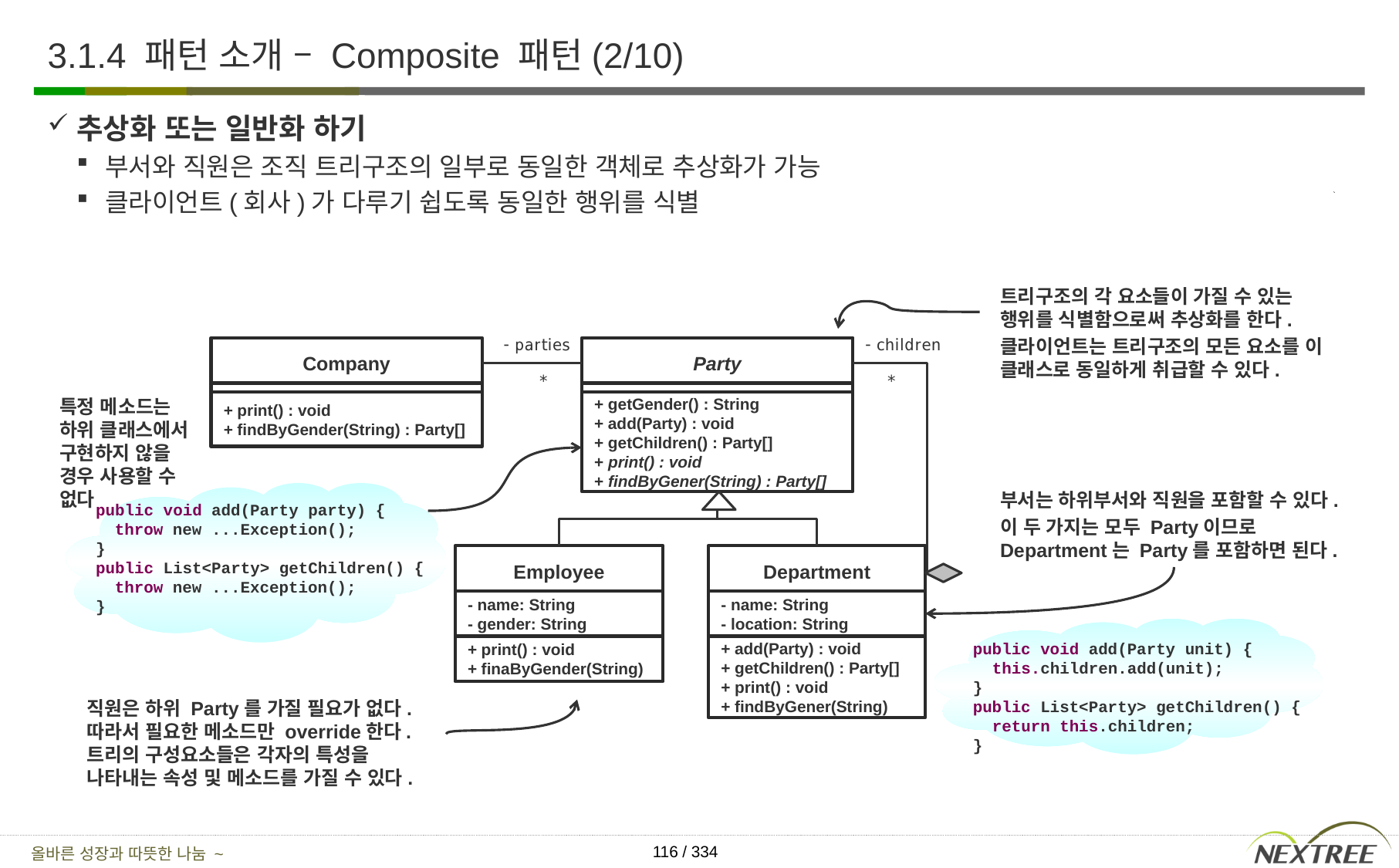

# 3.1.4 패턴 소개 – Composite 패턴(2/10)
추상화 또는 일반화 하기
부서와 직원은 조직 트리구조의 일부로 동일한 객체로 추상화가 가능
클라이언트(회사)가 다루기 쉽도록 동일한 행위를 식별
트리구조의 각 요소들이 가질 수 있는 행위를 식별함으로써 추상화를 한다.
클라이언트는 트리구조의 모든 요소를 이 클래스로 동일하게 취급할 수 있다.

- parties

- children
Company
Party
*
*

특정 메소드는 하위 클래스에서 구현하지 않을 경우 사용할 수 없다
+ print() : void
+ findByGender(String) : Party[]
+ getGender() : String
+ add(Party) : void
+ getChildren() : Party[]
+ print() : void
+ findByGener(String) : Party[]

부서는 하위부서와 직원을 포함할 수 있다.
이 두 가지는 모두 Party이므로 Department는 Party를 포함하면 된다.

public void add(Party party) {
  throw new ...Exception();
}
public List<Party> getChildren() {
  throw new ...Exception();
}

Department
Employee

- name: String
- location: String
- name: String
- gender: String

public void add(Party unit) {
  this.children.add(unit);
}
public List<Party> getChildren() {
  return this.children;
}
+ print() : void
+ finaByGender(String)
+ add(Party) : void
+ getChildren() : Party[]
+ print() : void
+ findByGener(String)
직원은 하위 Party를 가질 필요가 없다. 따라서 필요한 메소드만 override한다. 트리의 구성요소들은 각자의 특성을 나타내는 속성 및 메소드를 가질 수 있다.